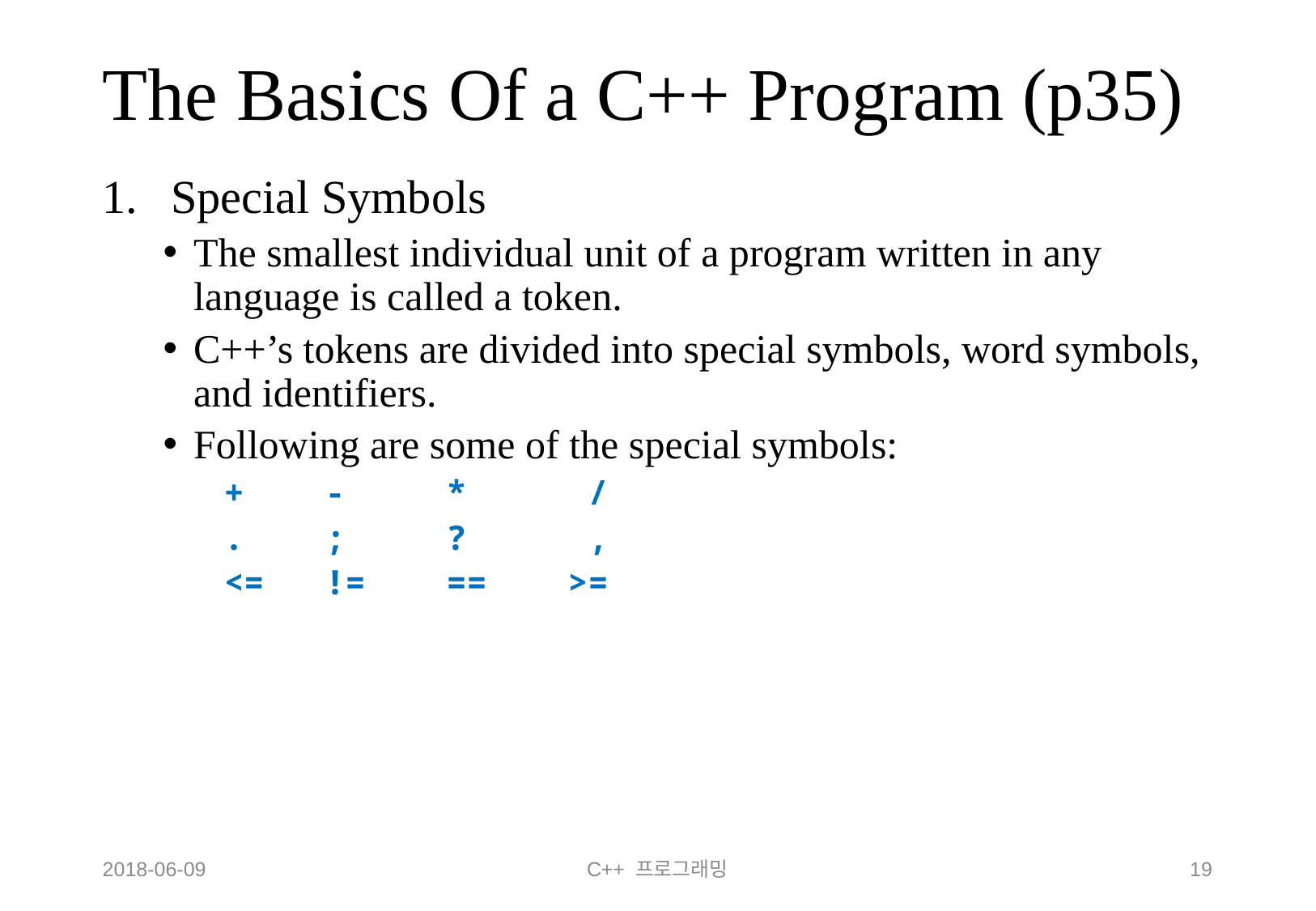

# The Basics Of a C++ Program (p35)
Special Symbols
The smallest individual unit of a program written in any language is called a token.
C++’s tokens are divided into special symbols, word symbols, and identifiers.
Following are some of the special symbols:
+    -     *      /
.    ;     ?      ,
<=   !=    ==    >=
2018-06-09
C++ 프로그래밍
19